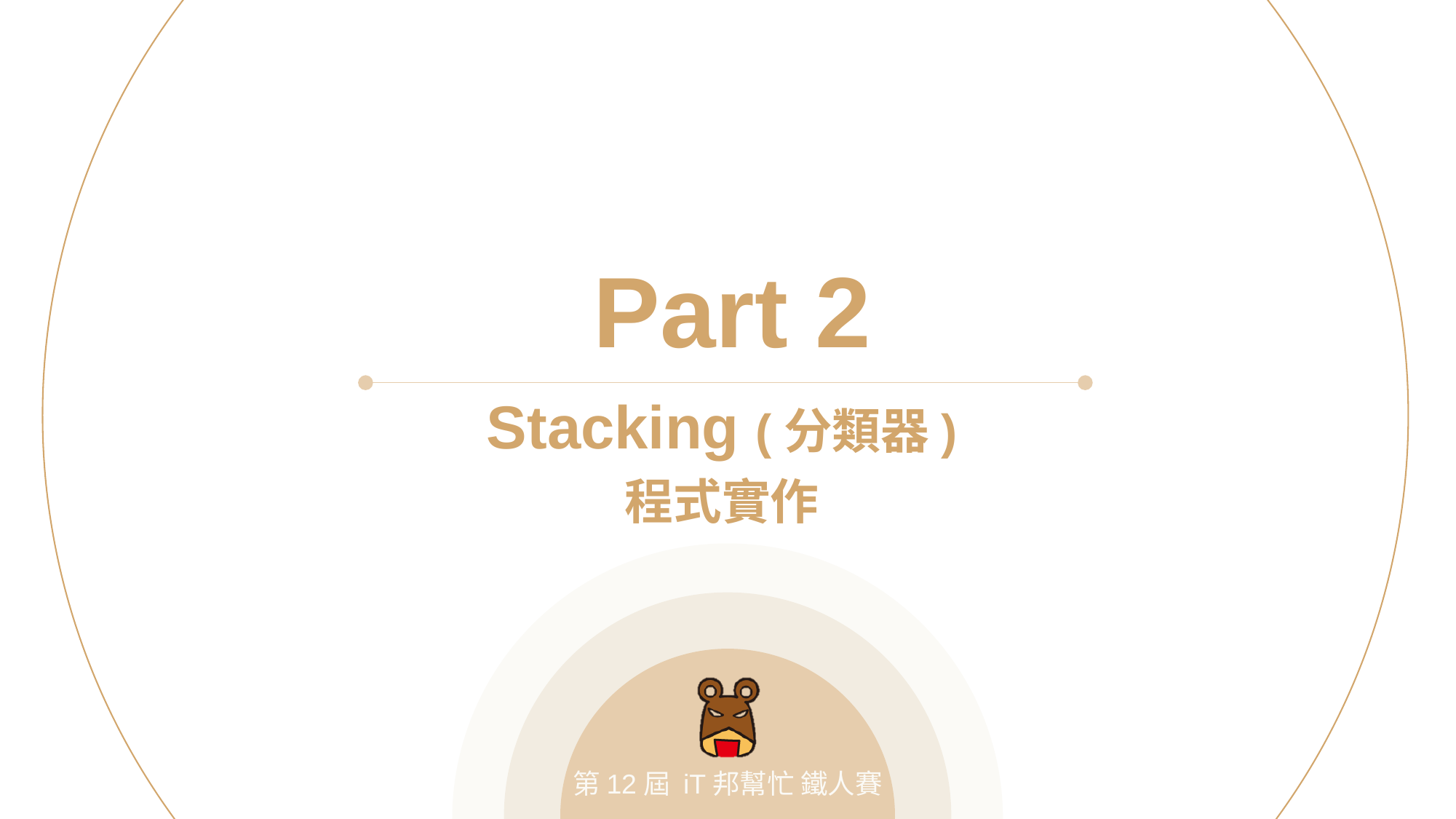

Part 2
Stacking (分類器)
程式實作
第12屆 iT邦幫忙 鐵人賽